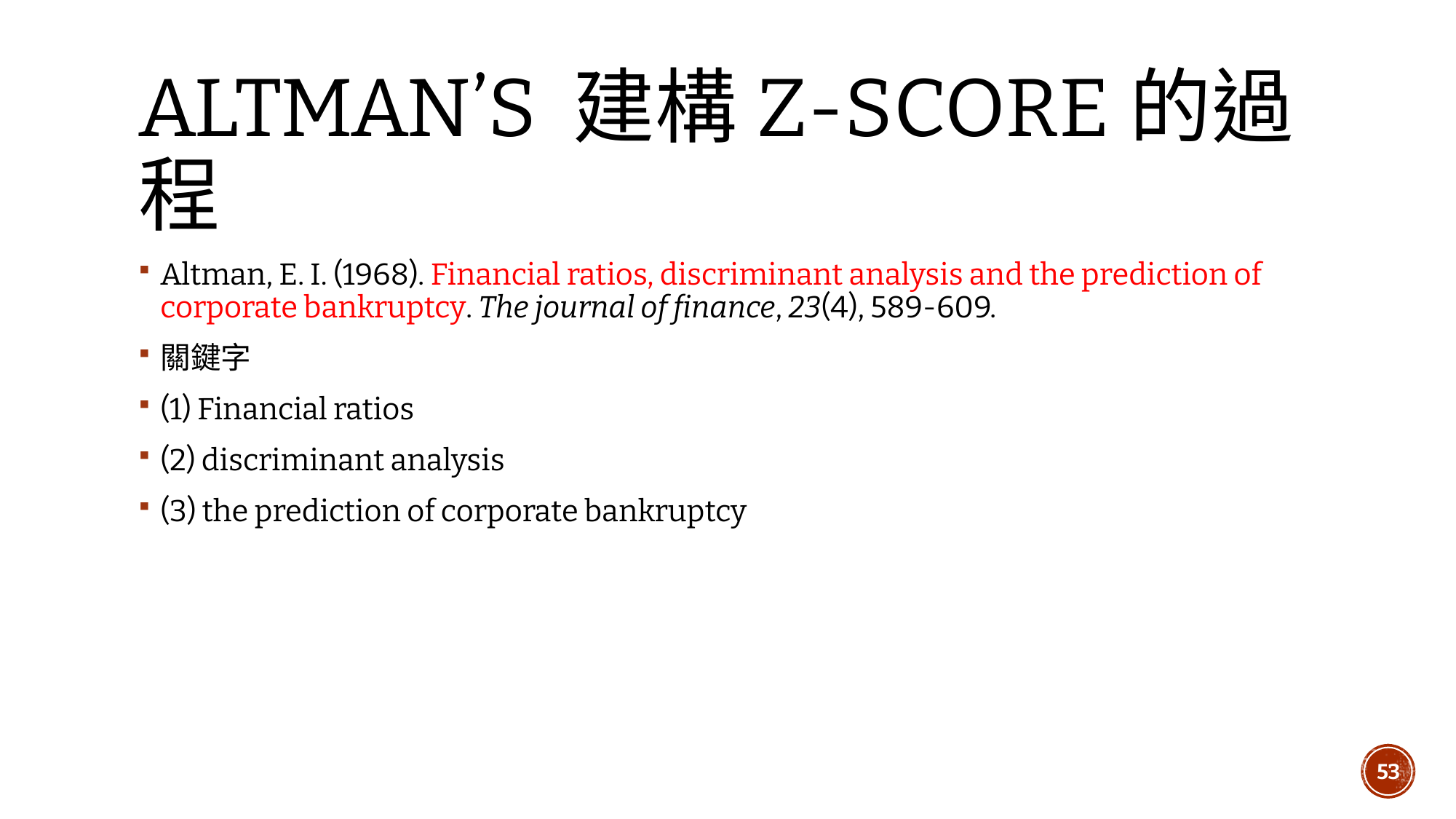

# Altman’s 建構Z-score的過程
Altman, E. I. (1968). Financial ratios, discriminant analysis and the prediction of corporate bankruptcy. The journal of finance, 23(4), 589-609.
關鍵字
(1) Financial ratios
(2) discriminant analysis
(3) the prediction of corporate bankruptcy

53